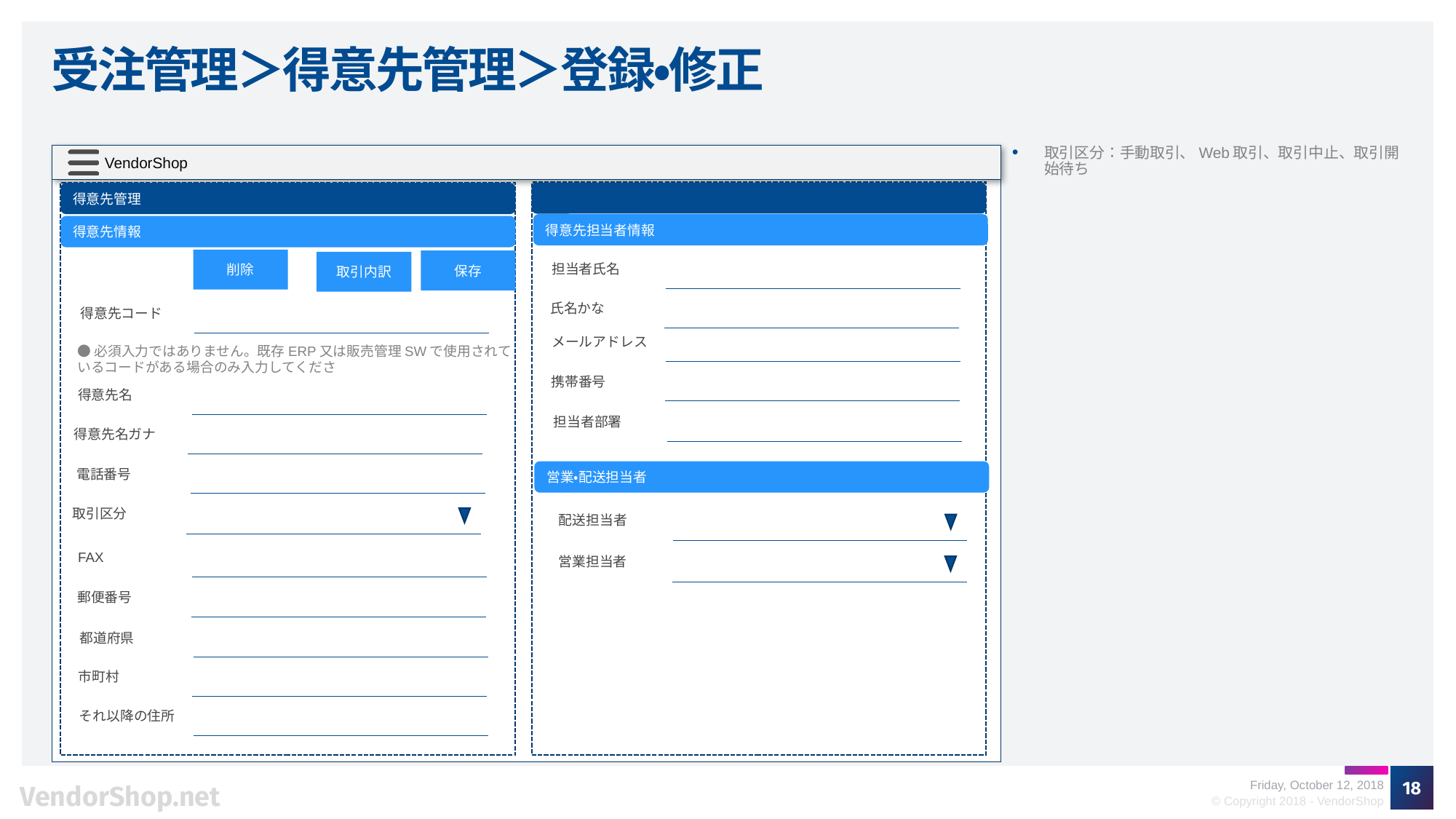

# 受注管理＞得意先管理＞登録・修正
取引区分：手動取引、Web取引、取引中止、取引開始待ち

得意先管理
得意先担当者情報
得意先情報
削除
保存
取引内訳
担当者氏名
氏名かな
得意先コード
●必須入力ではありません。既存ERP又は販売管理SWで使用されているコードがある場合のみ入力してくださ
メールアドレス
携帯番号
得意先名
担当者部署
得意先名ガナ
営業・配送担当者
電話番号
取引区分

配送担当者

FAX
営業担当者

郵便番号
都道府県
市町村
それ以降の住所
18
Friday, October 12, 2018
© Copyright 2018 - VendorShop